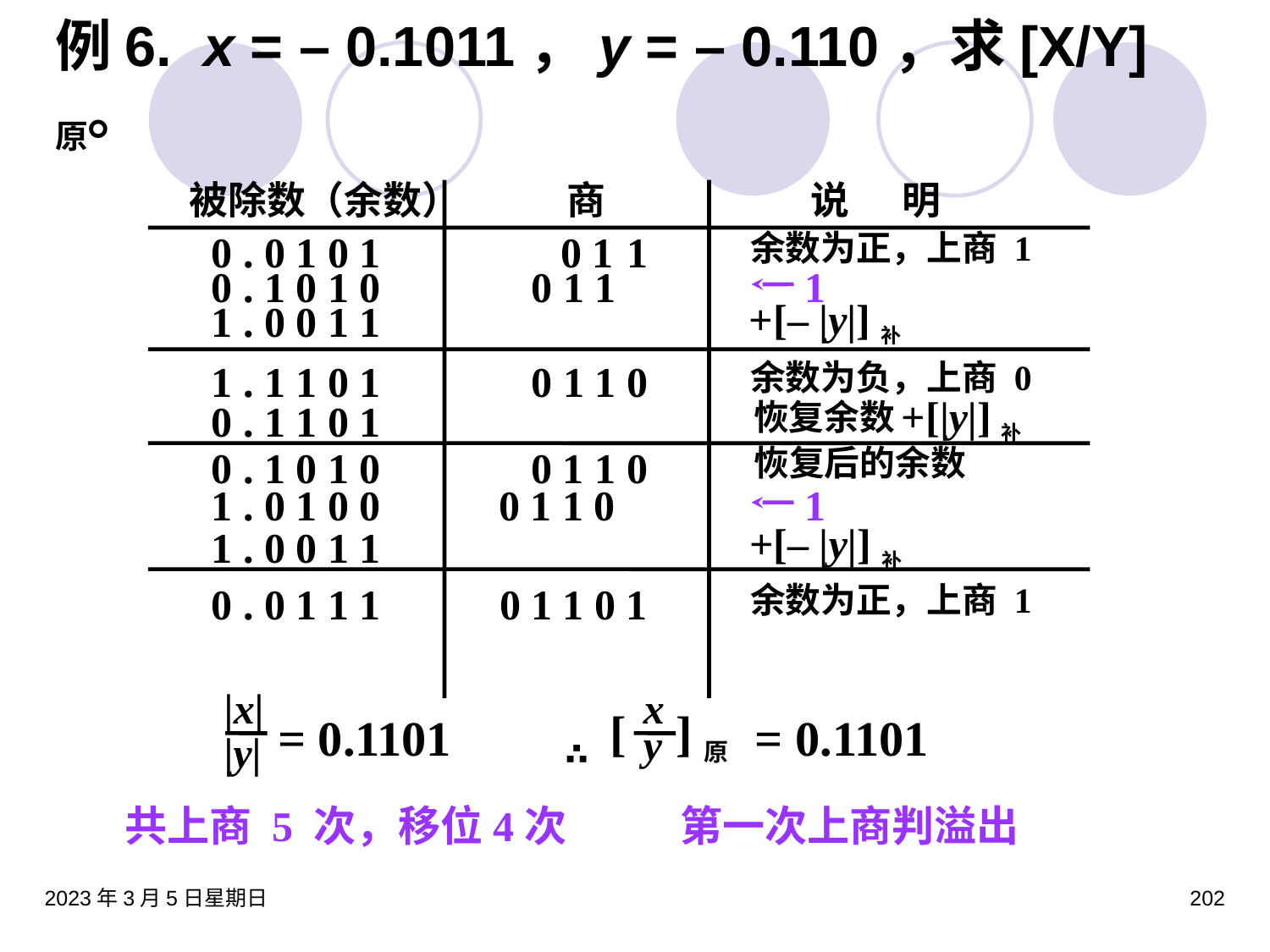

# 例6.  x = – 0.1011，y = – 0.110，求[X/Y]原。
被除数（余数）            商                       说      明

0 . 0 1 0 1
0 1
余数为正，上商 1
1
0 . 1 0 1 0
0 1 1
1

+[– |y|]补
1 . 0 0 1 1
1 . 1 1 0 1
0 1 1
余数为负，上商 0
0

+[|y|]补
0 . 1 1 0 1
恢复余数
0 . 1 0 1 0
0 1 1 0
恢复后的余数

1 . 0 1 0 0
0 1 1 0
1

+[– |y|]补
1 . 0 0 1 1

1
0 . 0 1 1 1
0 1 1 0
余数为正，上商 1
|x|
|y|

x
y

[    ]原
= 0.1101
∴
= 0.1101
共上商 5 次，移位4次
第一次上商判溢出
2023年3月5日星期日
202